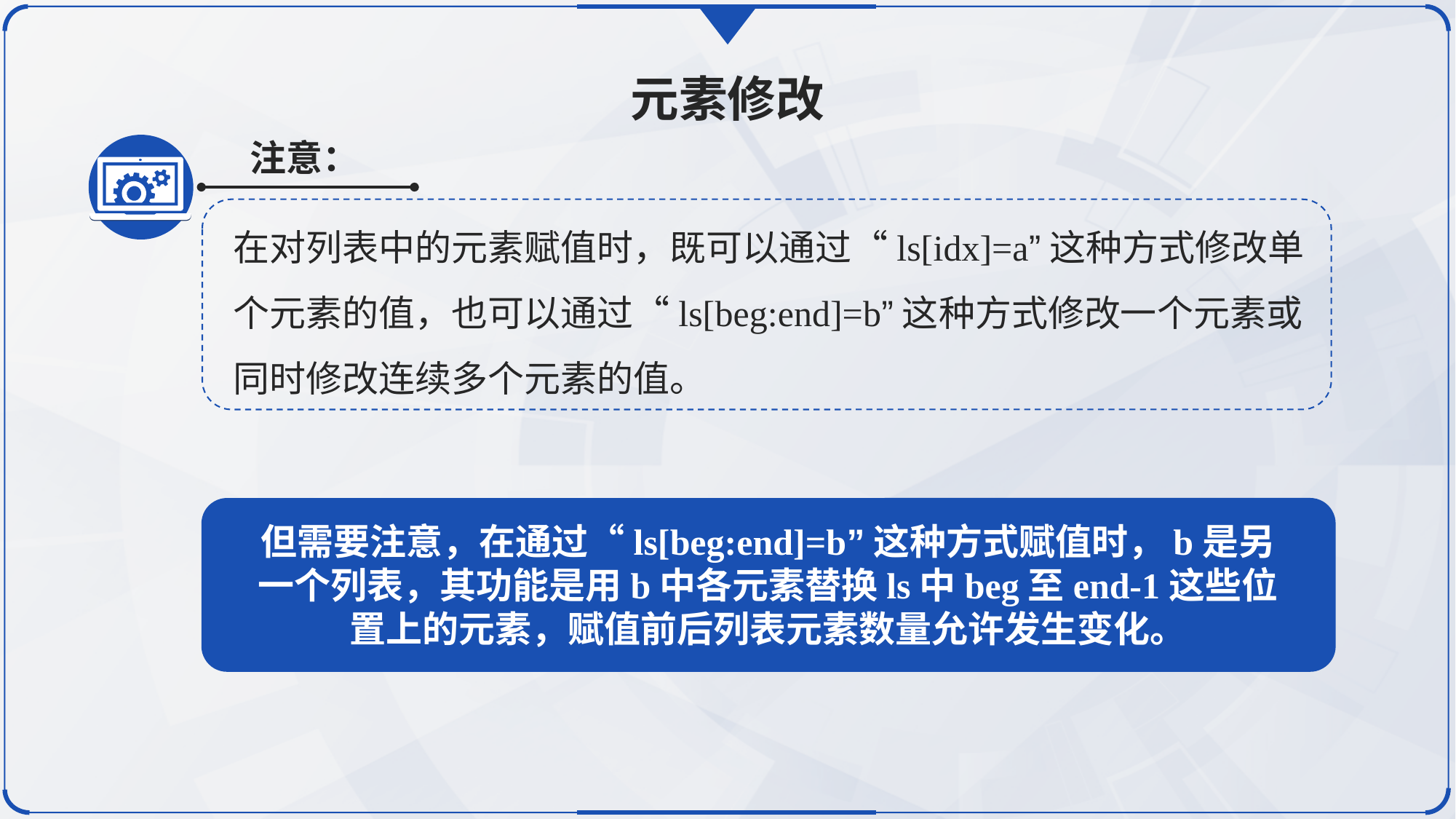

元素修改
注意：

在对列表中的元素赋值时，既可以通过“ls[idx]=a”这种方式修改单个元素的值，也可以通过“ls[beg:end]=b”这种方式修改一个元素或同时修改连续多个元素的值。

但需要注意，在通过“ls[beg:end]=b”这种方式赋值时，b是另一个列表，其功能是用b中各元素替换ls中beg至end-1这些位置上的元素，赋值前后列表元素数量允许发生变化。